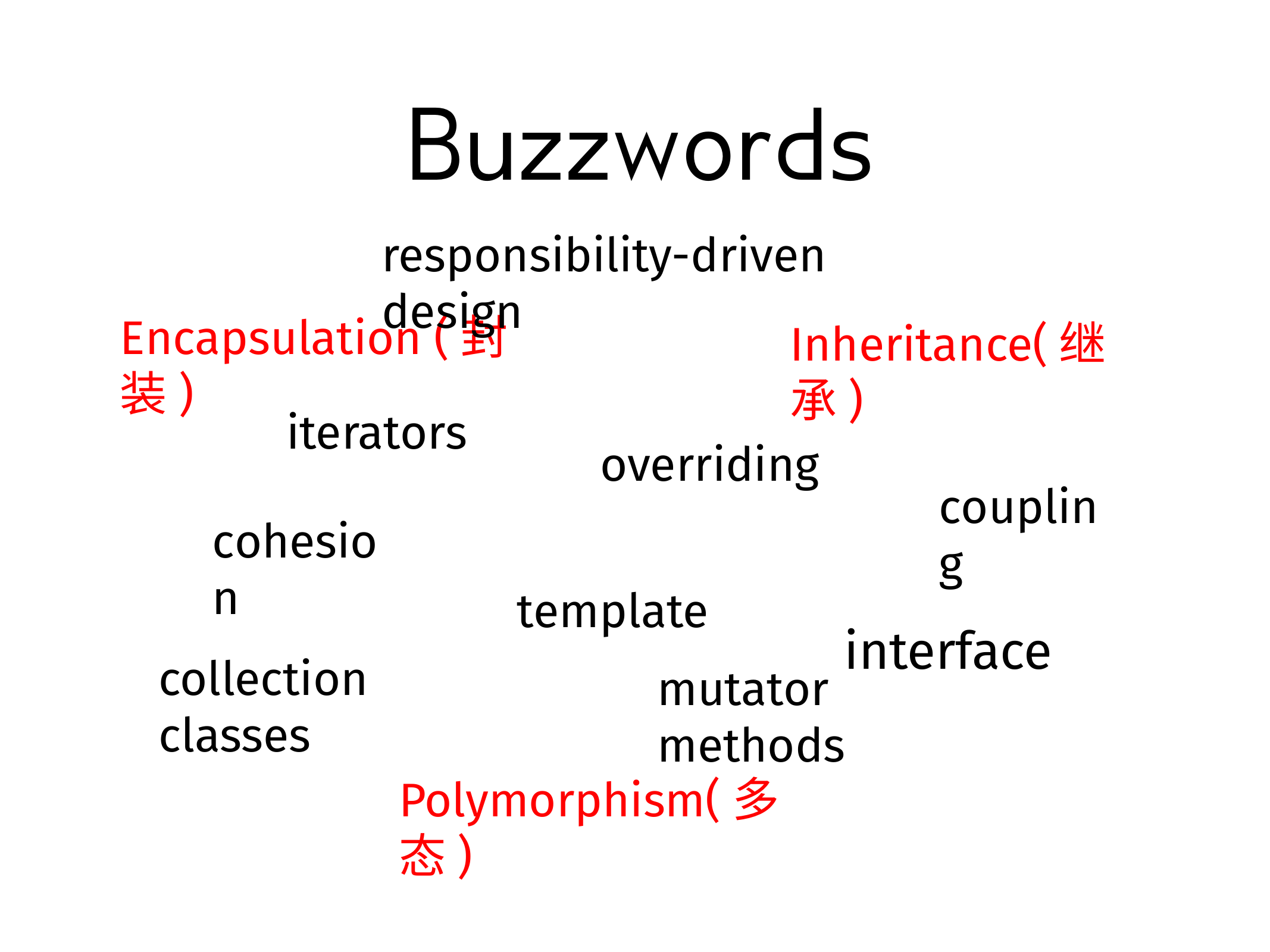

# Buzzwords
responsibility-driven design
Encapsulation (封装)
Inheritance(继承)
iterators
overriding
coupling
interface
cohesion
template
collection classes
mutator methods
Polymorphism(多态)
polymorphic method calls